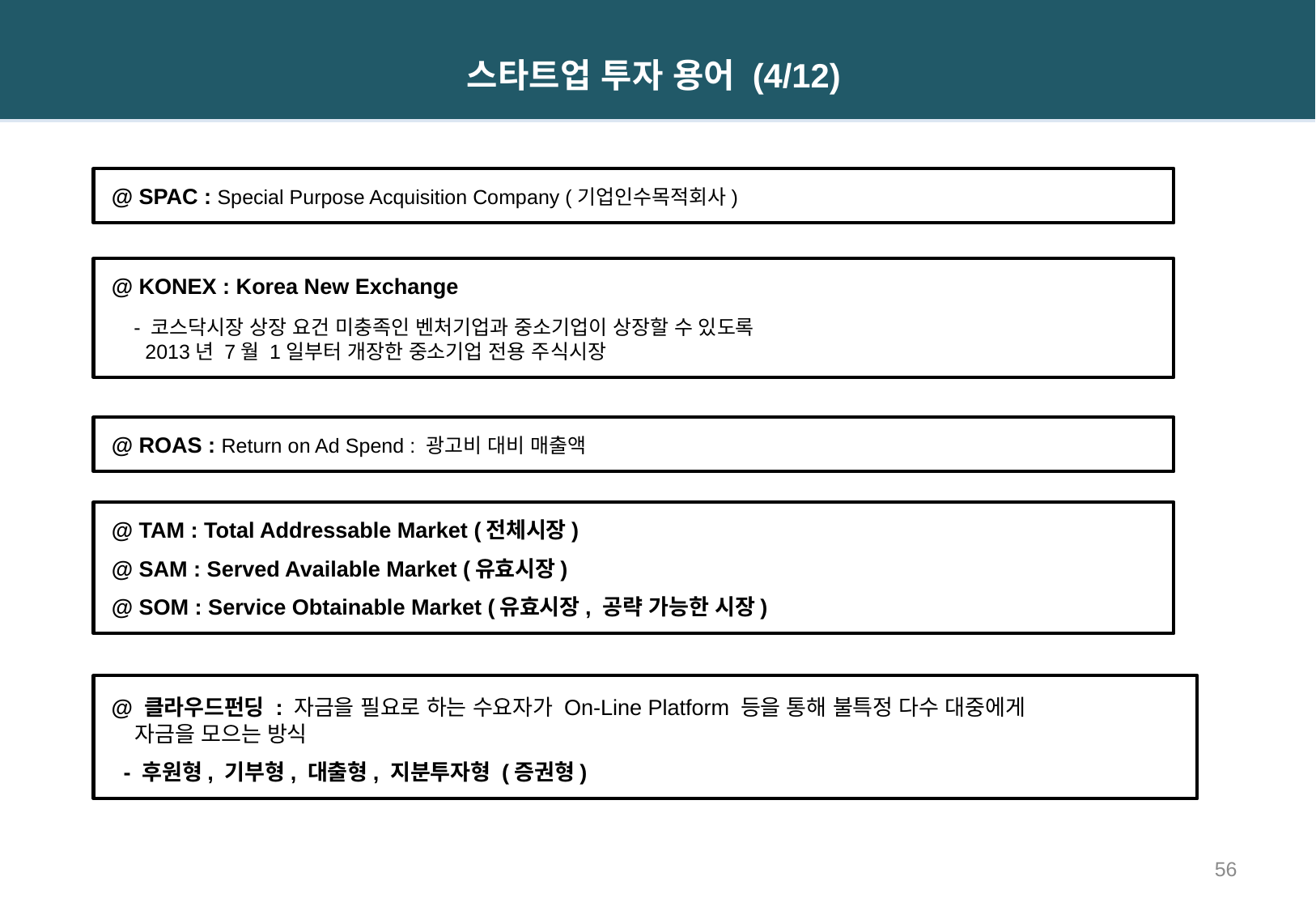

스타트업 투자 용어 (4/12)

 @ SPAC : Special Purpose Acquisition Company (기업인수목적회사)

 @ KONEX : Korea New Exchange

     - 코스닥시장 상장 요건 미충족인 벤처기업과 중소기업이 상장할 수 있도록
       2013년 7월 1일부터 개장한 중소기업 전용 주식시장

 @ ROAS : Return on Ad Spend : 광고비 대비 매출액

 @ TAM : Total Addressable Market (전체시장)

 @ SAM : Served Available Market (유효시장)

 @ SOM : Service Obtainable Market (유효시장, 공략 가능한 시장)

 @ 클라우드펀딩 : 자금을 필요로 하는 수요자가 On-Line Platform 등을 통해 불특정 다수 대중에게
    자금을 모으는 방식

   - 후원형, 기부형, 대출형, 지분투자형 (증권형)

56